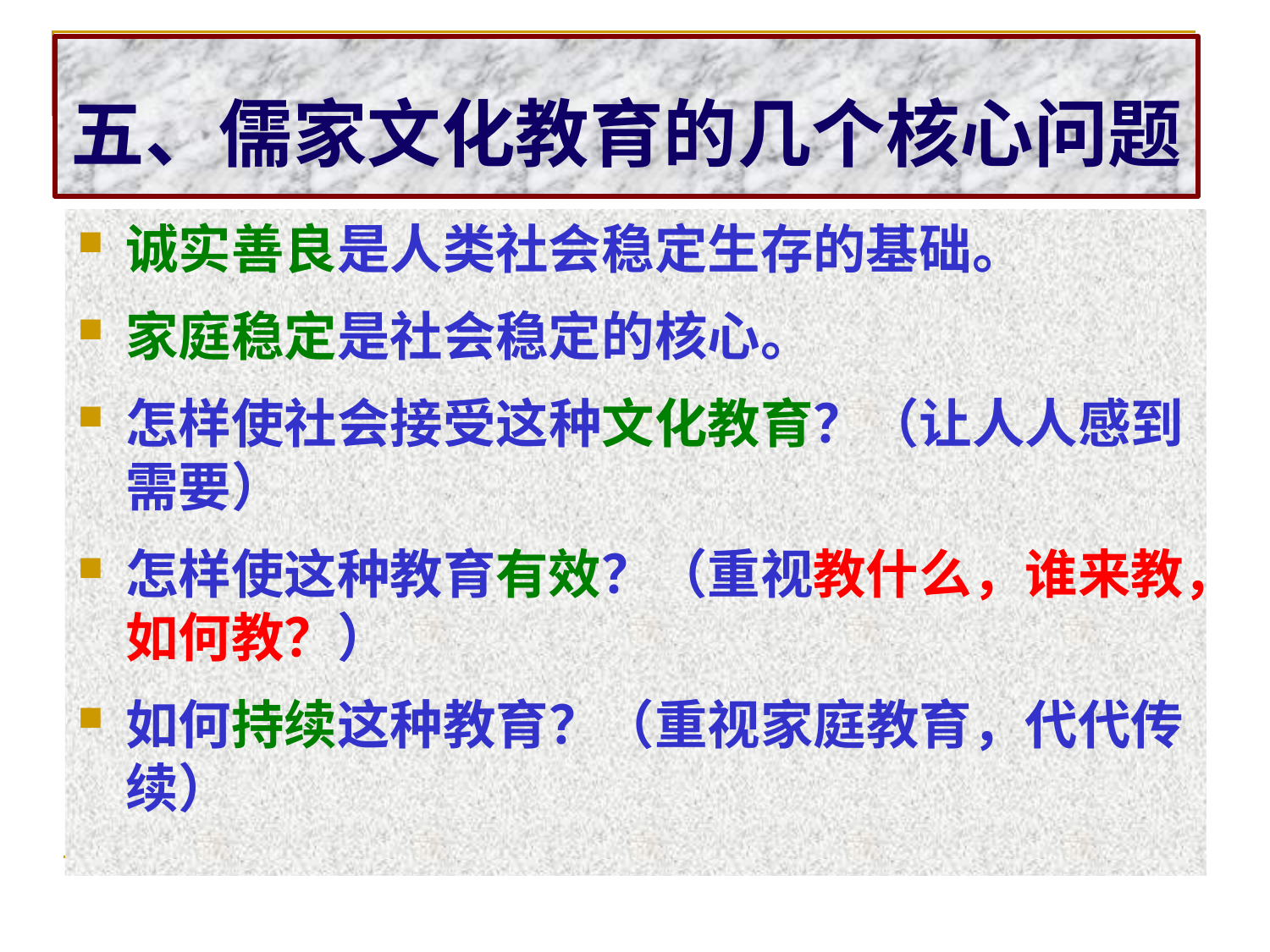

# 五、儒家文化教育的几个核心问题
诚实善良是人类社会稳定生存的基础。
家庭稳定是社会稳定的核心。
怎样使社会接受这种文化教育？（让人人感到需要）
怎样使这种教育有效？（重视教什么，谁来教，如何教？）
如何持续这种教育？（重视家庭教育，代代传续）

58